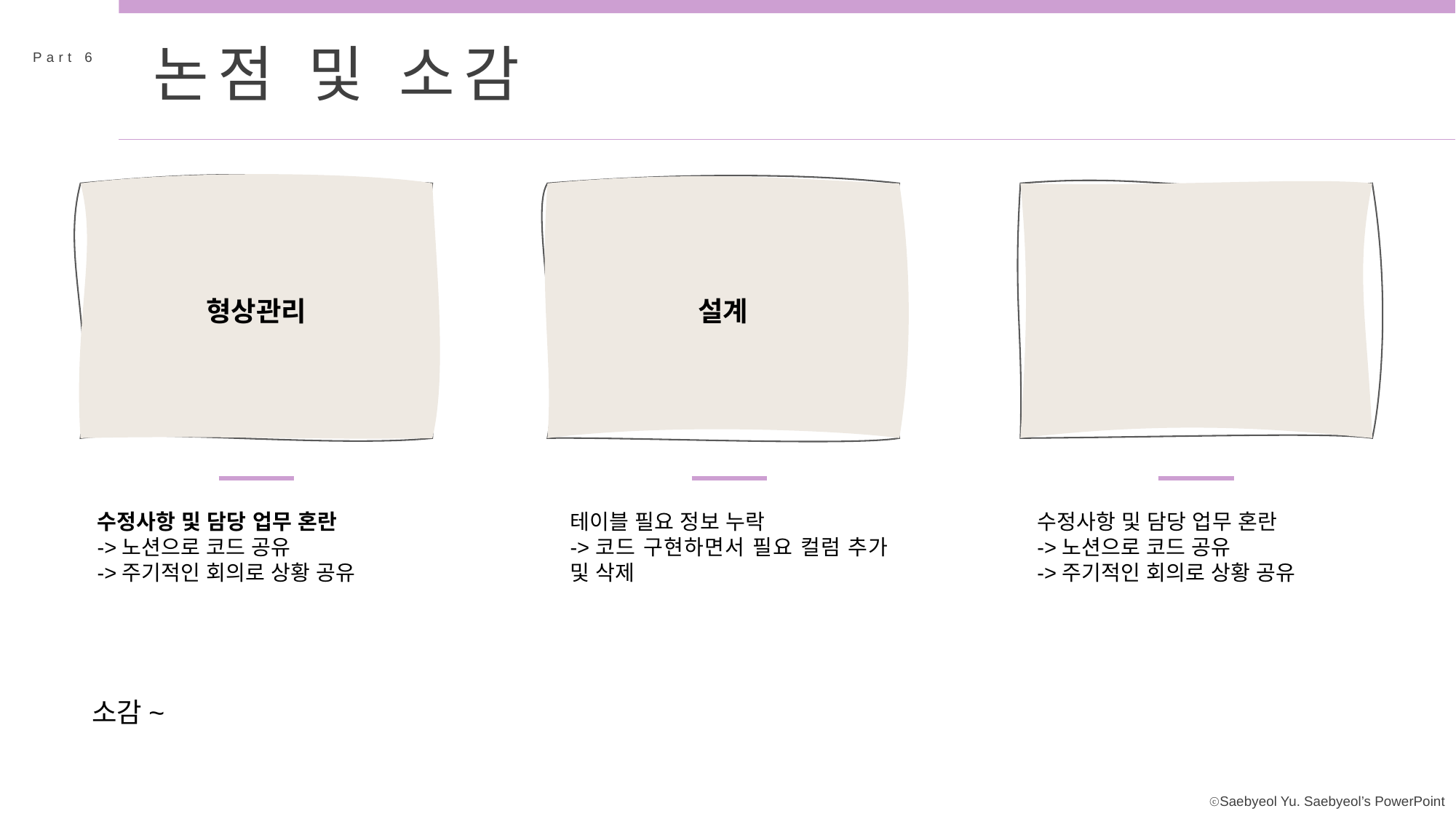

논점 및 소감
Part 6
형상관리
설계

수정사항 및 담당 업무 혼란
->노션으로 코드 공유
->주기적인 회의로 상황 공유
테이블 필요 정보 누락
->코드 구현하면서 필요 컬럼 추가 및 삭제

수정사항 및 담당 업무 혼란
->노션으로 코드 공유
->주기적인 회의로 상황 공유
소감~